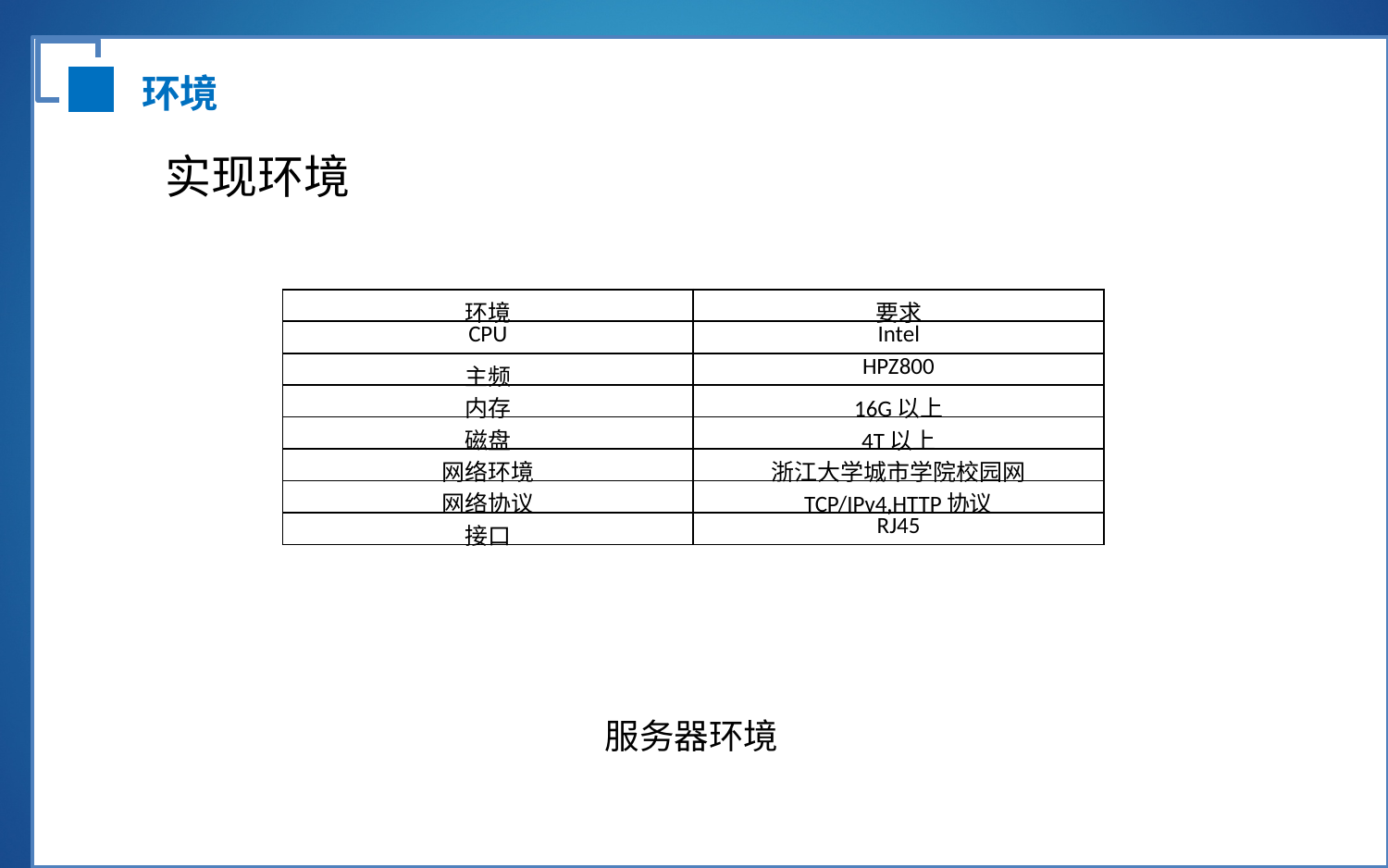

环境
实现环境
| 环境 | 要求 |
| --- | --- |
| CPU | Intel |
| 主频 | HPZ800 |
| 内存 | 16G以上 |
| 磁盘 | 4T以上 |
| 网络环境 | 浙江大学城市学院校园网 |
| 网络协议 | TCP/IPv4,HTTP协议 |
| 接口 | RJ45 |

服务器环境